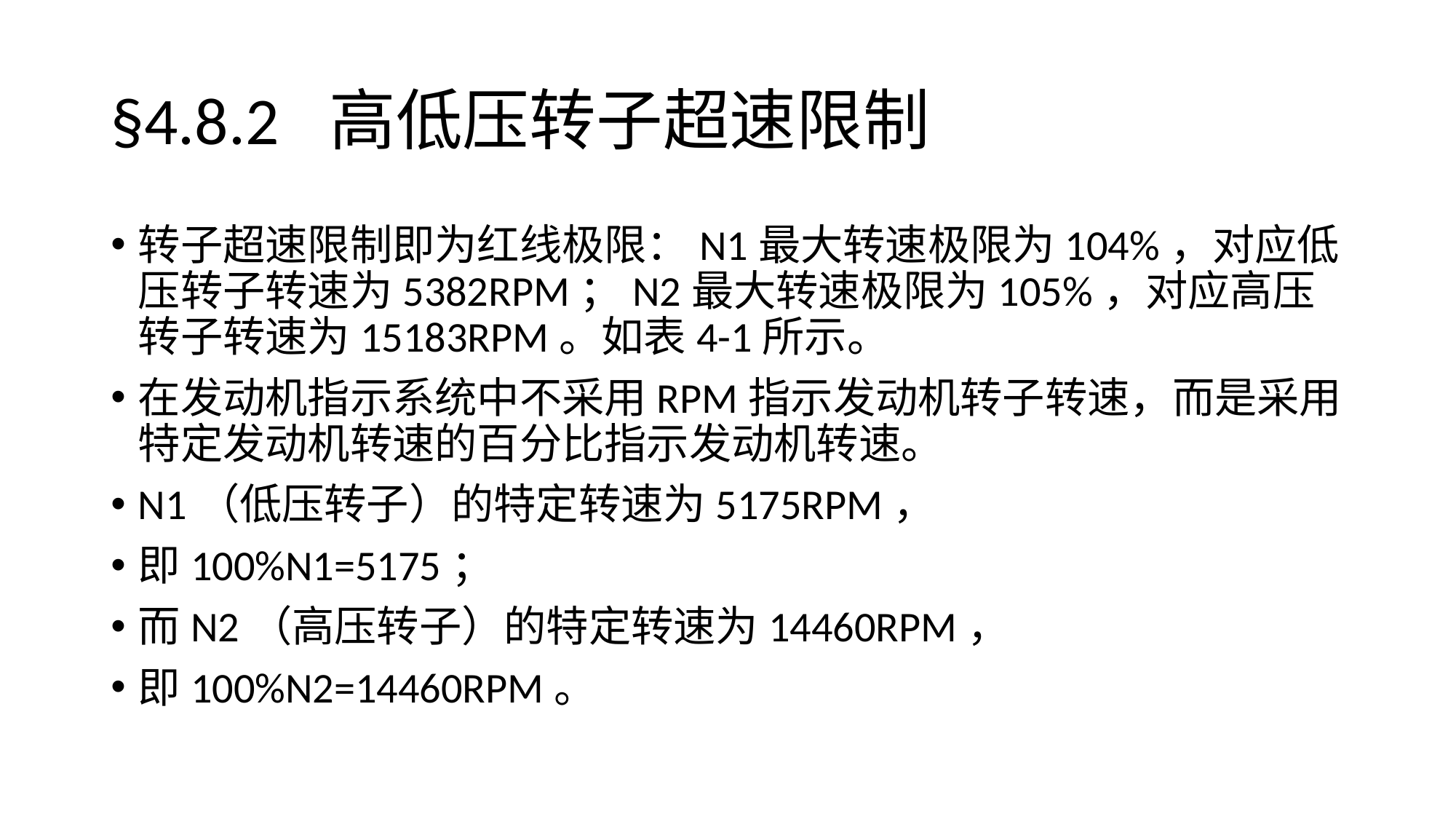

# §4.8.2	高低压转子超速限制
转子超速限制即为红线极限：N1最大转速极限为104%，对应低压转子转速为5382RPM；N2最大转速极限为105%，对应高压转子转速为15183RPM。如表4-1所示。
在发动机指示系统中不采用RPM指示发动机转子转速，而是采用特定发动机转速的百分比指示发动机转速。
N1（低压转子）的特定转速为5175RPM，
即100%N1=5175；
而N2（高压转子）的特定转速为14460RPM，
即100%N2=14460RPM。